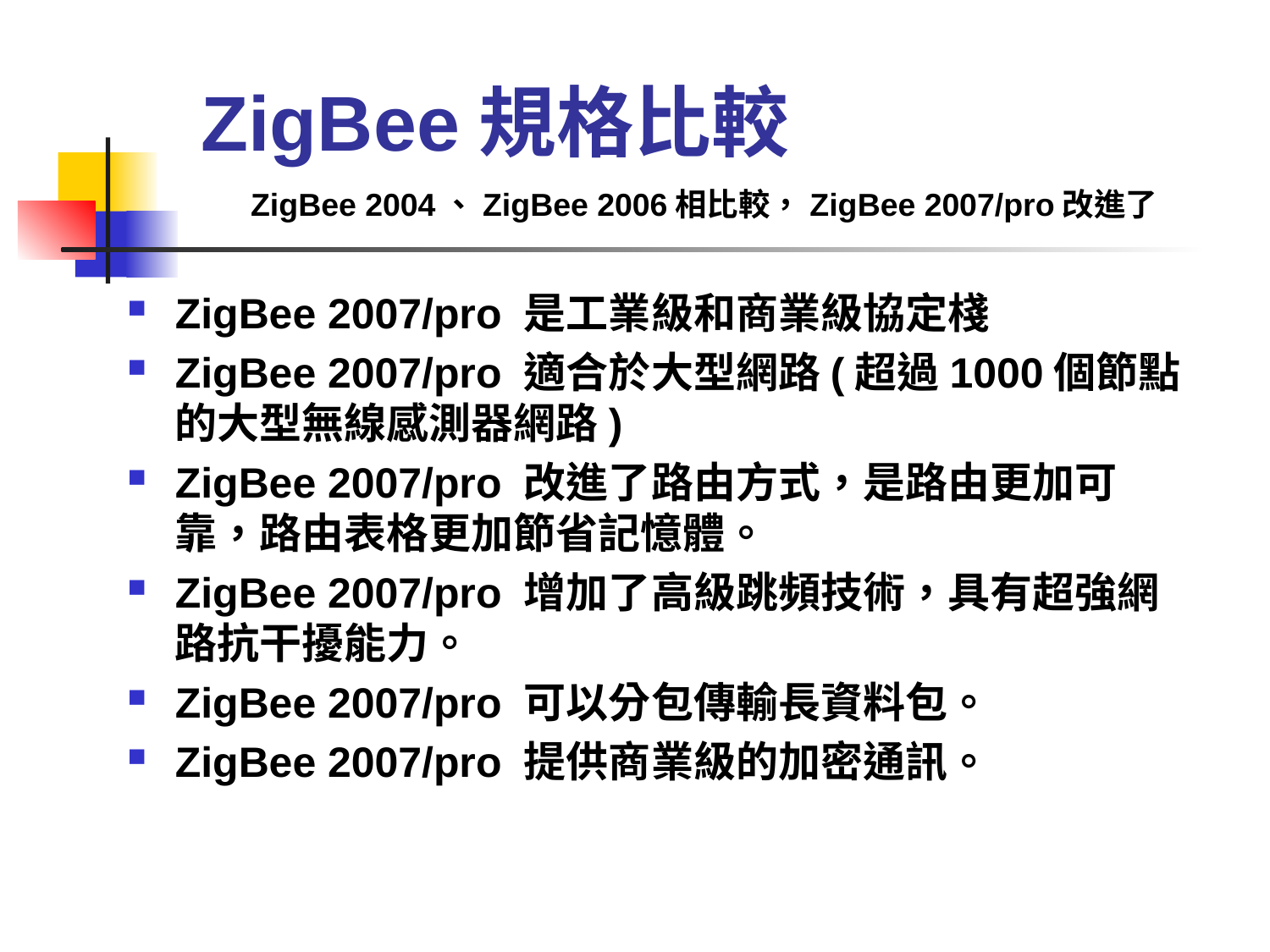

# ZigBee規格比較
ZigBee 2004、ZigBee 2006相比較，ZigBee 2007/pro改進了
ZigBee 2007/pro 是工業級和商業級協定棧
ZigBee 2007/pro 適合於大型網路(超過1000個節點的大型無線感測器網路)
ZigBee 2007/pro 改進了路由方式，是路由更加可靠，路由表格更加節省記憶體。
ZigBee 2007/pro 增加了高級跳頻技術，具有超強網路抗干擾能力。
ZigBee 2007/pro 可以分包傳輸長資料包。
ZigBee 2007/pro 提供商業級的加密通訊。